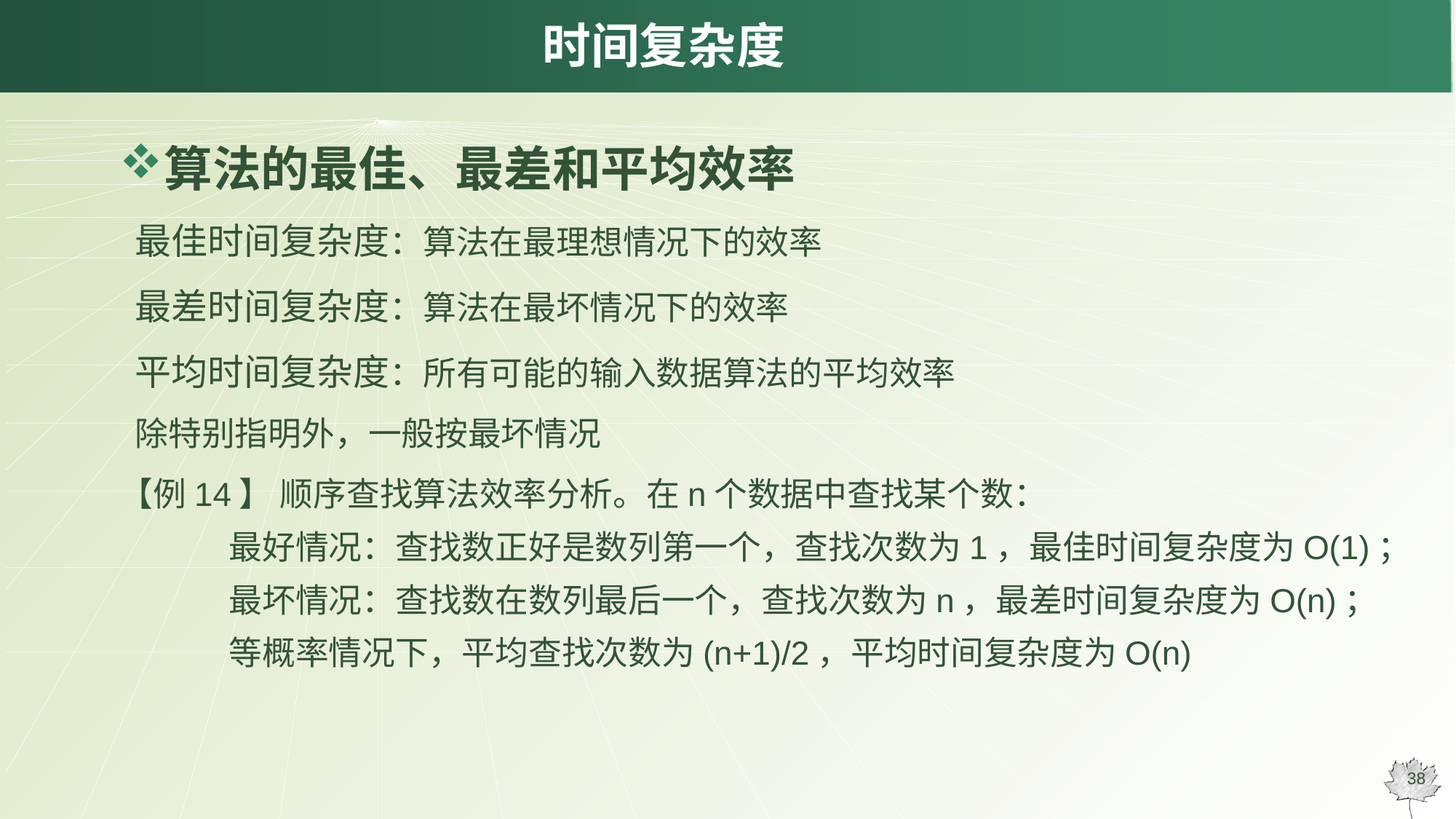

# 时间复杂度
算法的最佳、最差和平均效率
 最佳时间复杂度：算法在最理想情况下的效率
 最差时间复杂度：算法在最坏情况下的效率
 平均时间复杂度：所有可能的输入数据算法的平均效率
 除特别指明外，一般按最坏情况
【例14】 顺序查找算法效率分析。在n个数据中查找某个数：
	最好情况：查找数正好是数列第一个，查找次数为1，最佳时间复杂度为O(1)；
	最坏情况：查找数在数列最后一个，查找次数为n，最差时间复杂度为O(n)；
	等概率情况下，平均查找次数为(n+1)/2，平均时间复杂度为O(n)

38